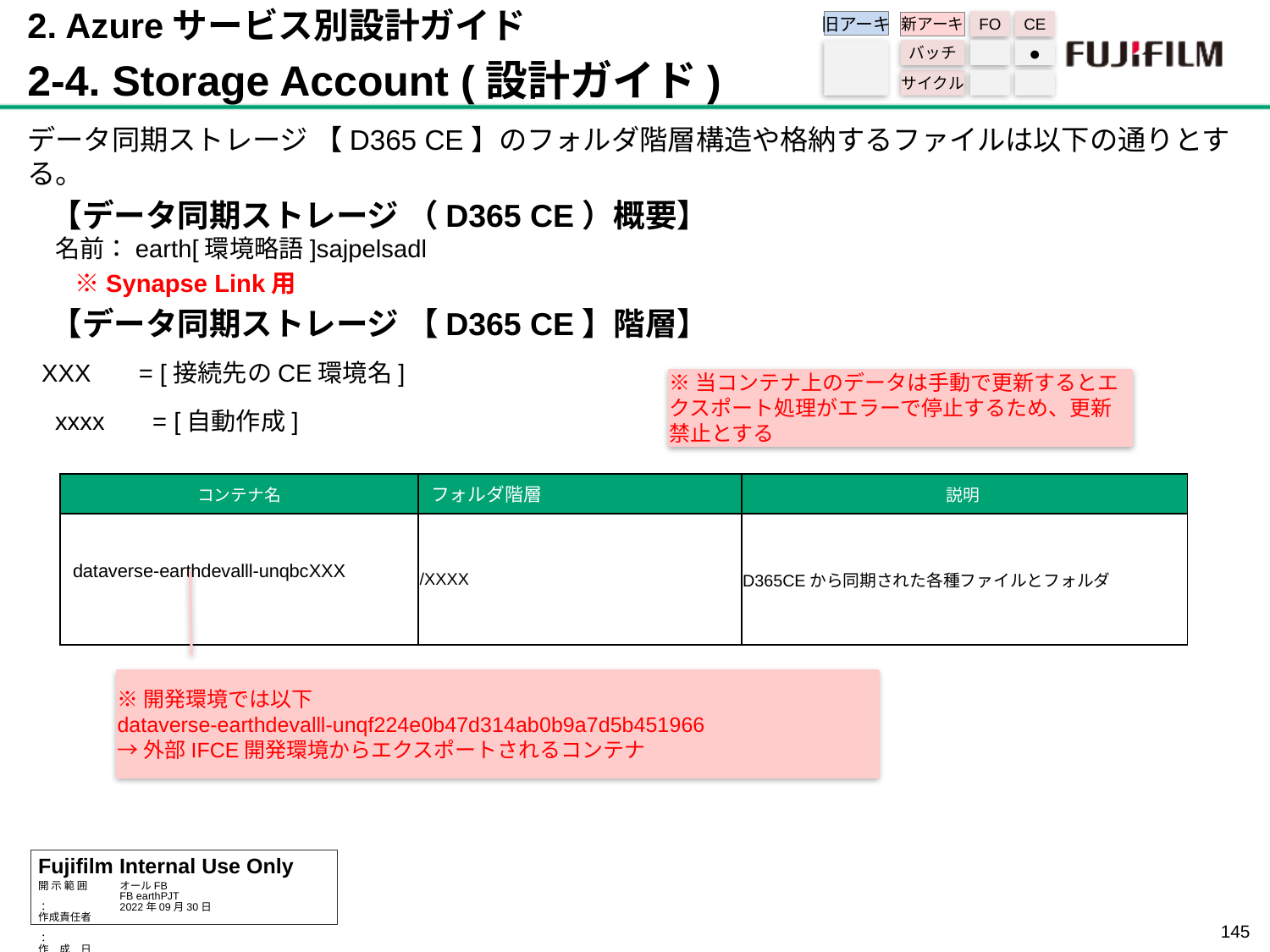

2. Azureサービス別設計ガイド
2-4. Storage Account (設計ガイド)
旧アーキ
FO
CE
新アーキ
バッチ

●
サイクル

データ同期ストレージ 【D365 CE】のフォルダ階層構造や格納するファイルは以下の通りとする。

【データ同期ストレージ （D365 CE）概要】
 名前：earth[環境略語]sajpelsadl
　※Synapse Link用
【データ同期ストレージ 【D365 CE】階層】
XXX　  = [接続先のCE環境名]
※当コンテナ上のデータは手動で更新するとエクスポート処理がエラーで停止するため、更新禁止とする
xxxx　  = [自動作成]
| コンテナ名 | フォルダ階層 | 説明 |
| --- | --- | --- |
| dataverse-earthdevalll-unqbcXXX | /XXXX | D365CEから同期された各種ファイルとフォルダ |
※開発環境では以下
dataverse-earthdevalll-unqf224e0b47d314ab0b9a7d5b451966
→外部IFCE開発環境からエクスポートされるコンテナ
145